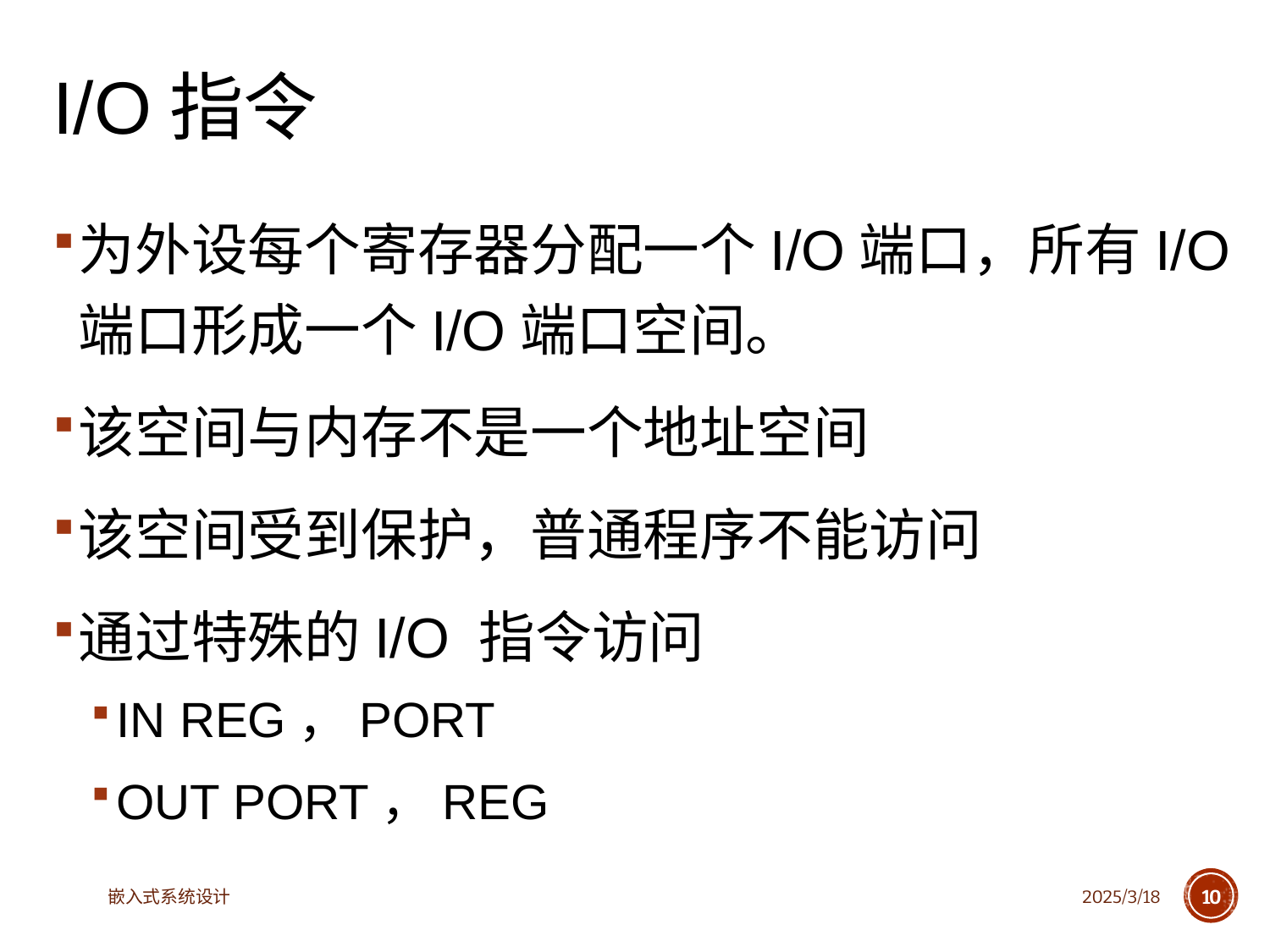

# I/O指令
为外设每个寄存器分配一个I/O端口，所有I/O端口形成一个I/O端口空间。
该空间与内存不是一个地址空间
该空间受到保护，普通程序不能访问
通过特殊的I/O 指令访问
IN REG，PORT
OUT PORT，REG
嵌入式系统设计
2025/3/18
10